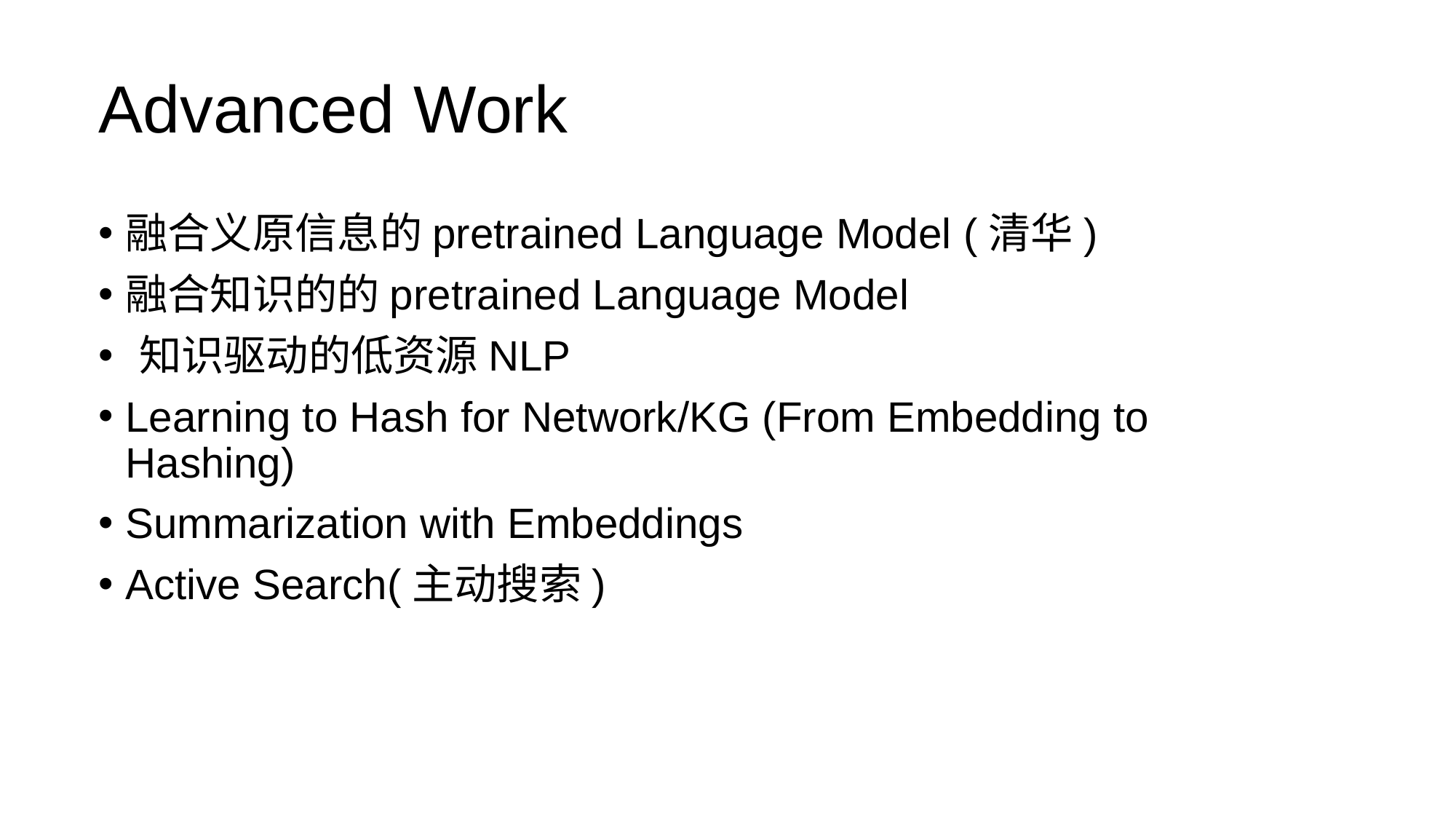

# Advanced Work
融合义原信息的pretrained Language Model (清华)
融合知识的的pretrained Language Model
知识驱动的低资源NLP
Learning to Hash for Network/KG (From Embedding to Hashing)
Summarization with Embeddings
Active Search(主动搜索)